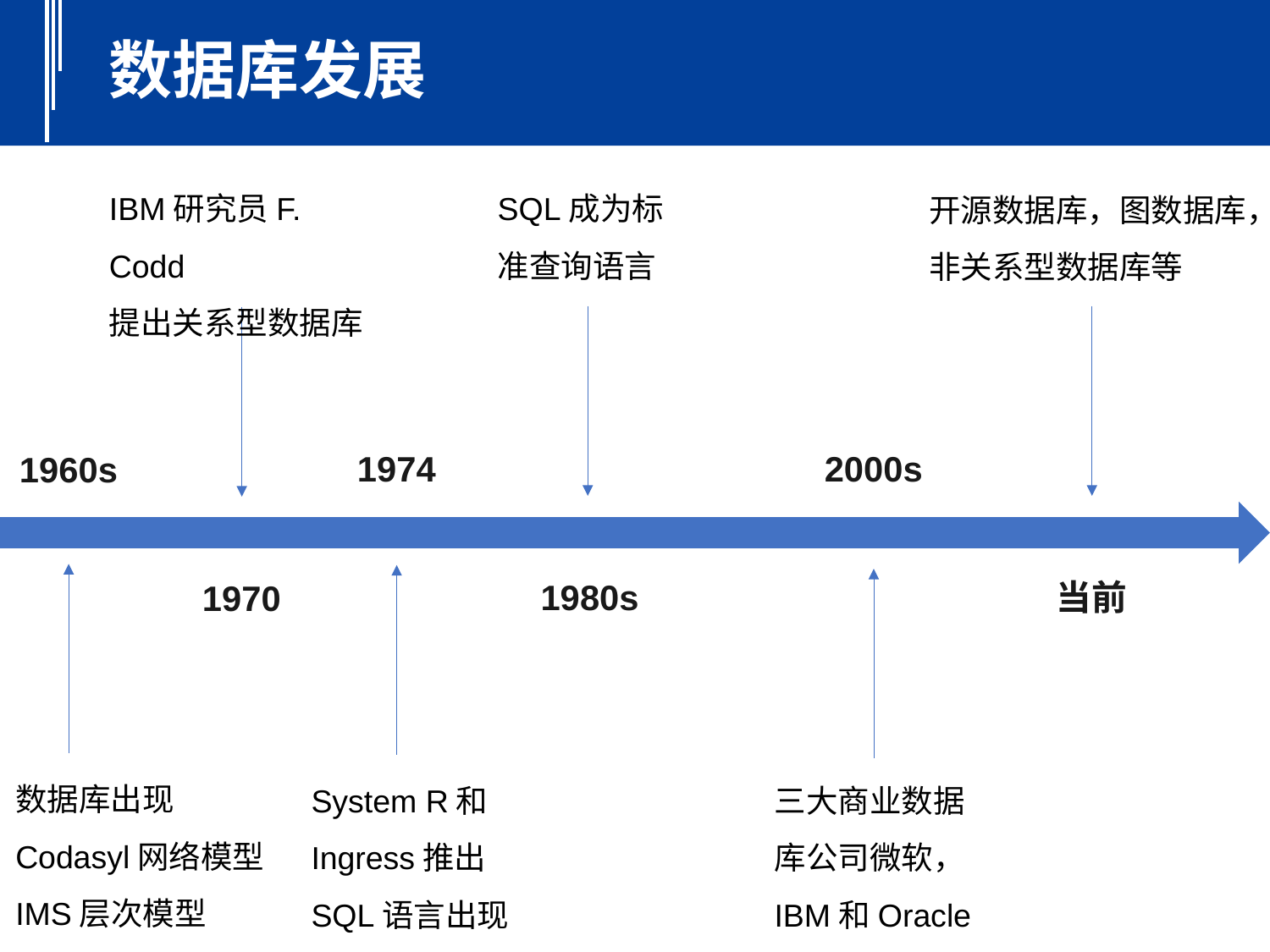

数据库发展
SQL成为标准查询语言
IBM研究员F. Codd
提出关系型数据库
开源数据库，图数据库，非关系型数据库等
1974
2000s
1960s

1980s
当前
1970
数据库出现
Codasyl网络模型
IMS层次模型
System R和Ingress推出
SQL语言出现
三大商业数据库公司微软，IBM和Oracle